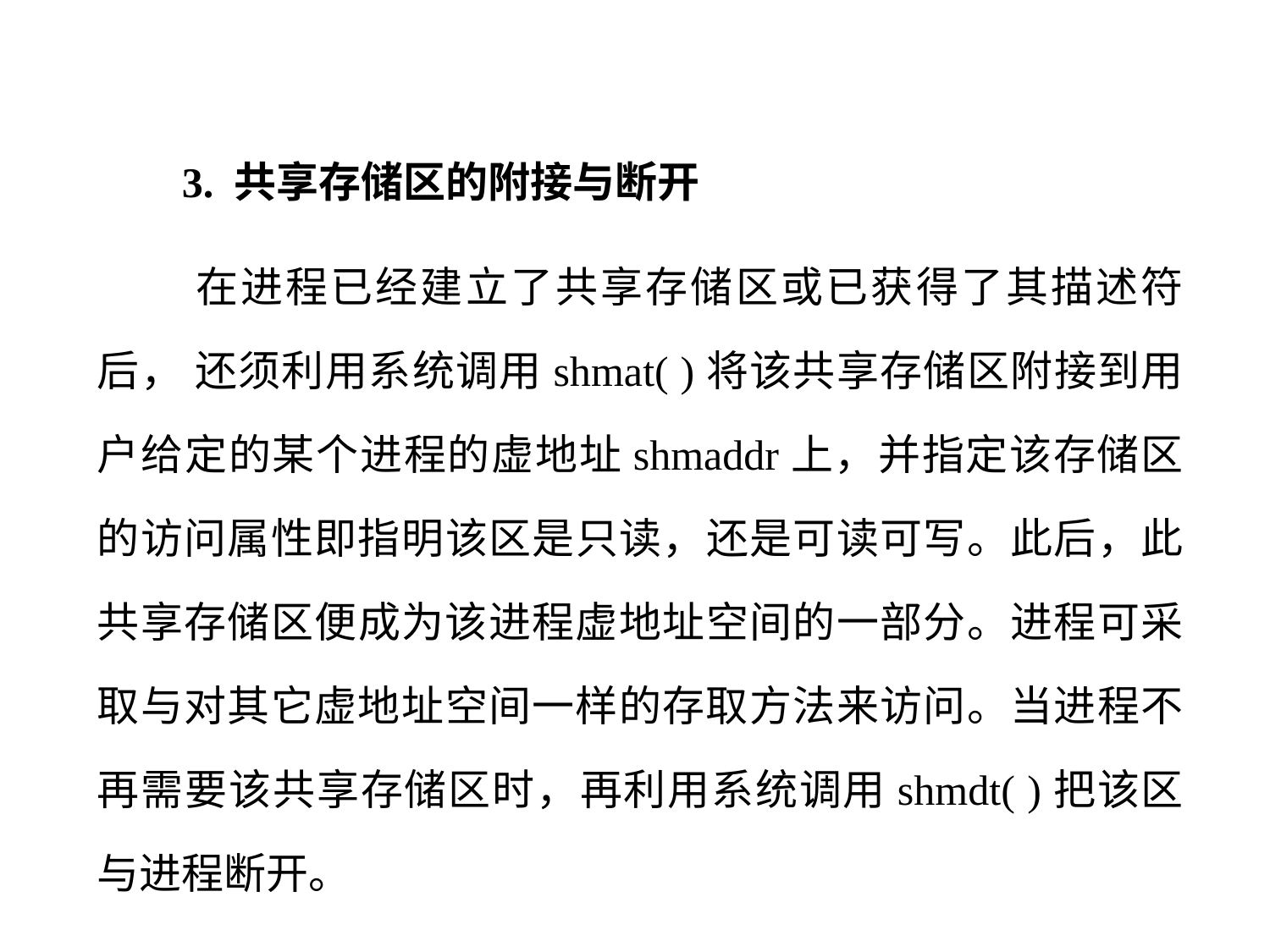

3. 共享存储区的附接与断开
       在进程已经建立了共享存储区或已获得了其描述符后， 还须利用系统调用shmat( )将该共享存储区附接到用户给定的某个进程的虚地址shmaddr上，并指定该存储区的访问属性即指明该区是只读，还是可读可写。此后，此共享存储区便成为该进程虚地址空间的一部分。进程可采取与对其它虚地址空间一样的存取方法来访问。当进程不再需要该共享存储区时，再利用系统调用shmdt( )把该区与进程断开。